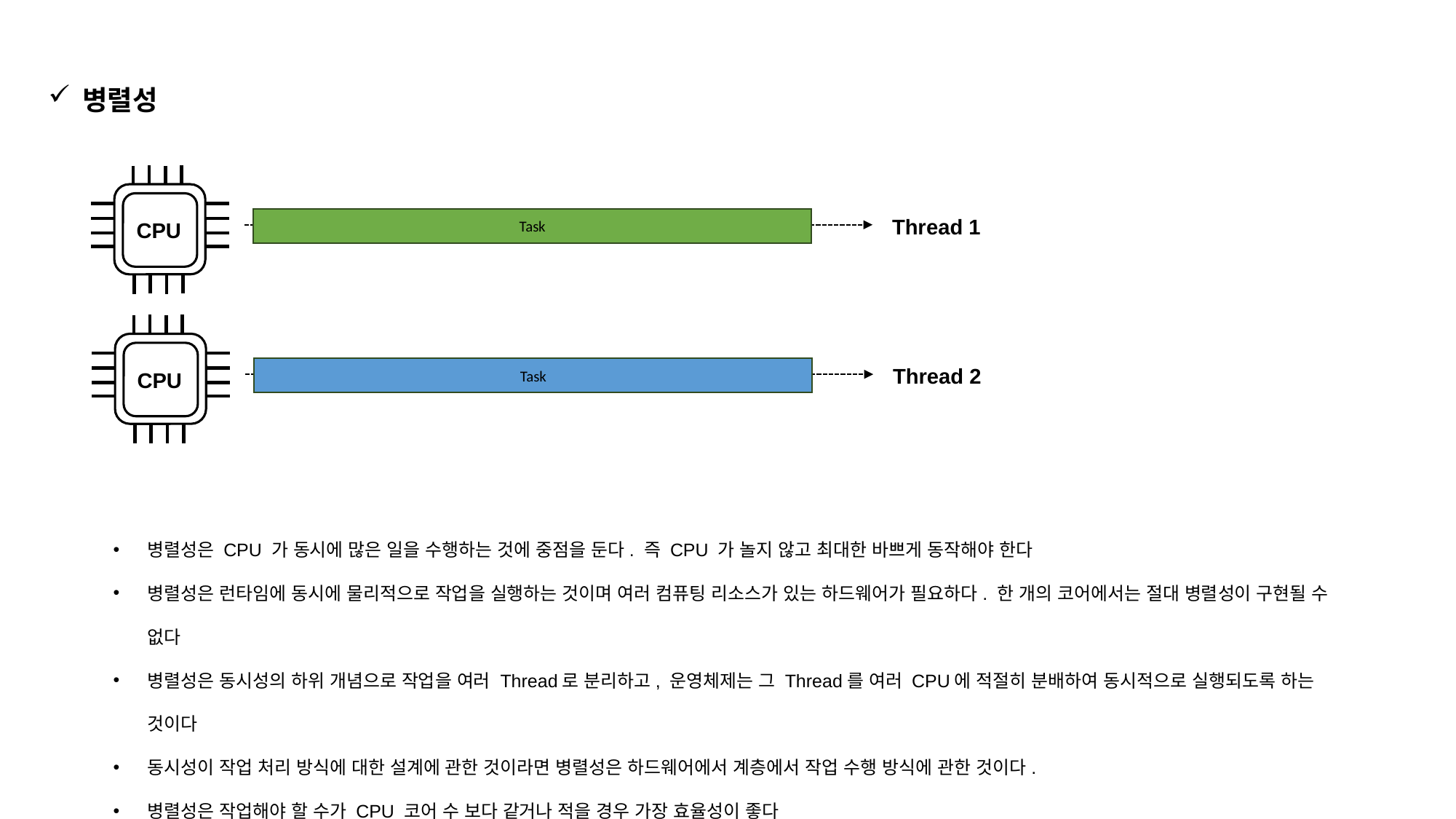

병렬성

CPU
Thread 1
Task

CPU
Thread 2
Task
병렬성은 CPU 가 동시에 많은 일을 수행하는 것에 중점을 둔다. 즉 CPU 가 놀지 않고 최대한 바쁘게 동작해야 한다
병렬성은 런타임에 동시에 물리적으로 작업을 실행하는 것이며 여러 컴퓨팅 리소스가 있는 하드웨어가 필요하다. 한 개의 코어에서는 절대 병렬성이 구현될 수 없다
병렬성은 동시성의 하위 개념으로 작업을 여러 Thread로 분리하고, 운영체제는 그 Thread를 여러 CPU에 적절히 분배하여 동시적으로 실행되도록 하는 것이다
동시성이 작업 처리 방식에 대한 설계에 관한 것이라면 병렬성은 하드웨어에서 계층에서 작업 수행 방식에 관한 것이다.
병렬성은 작업해야 할 수가 CPU 코어 수 보다 같거나 적을 경우 가장 효율성이 좋다